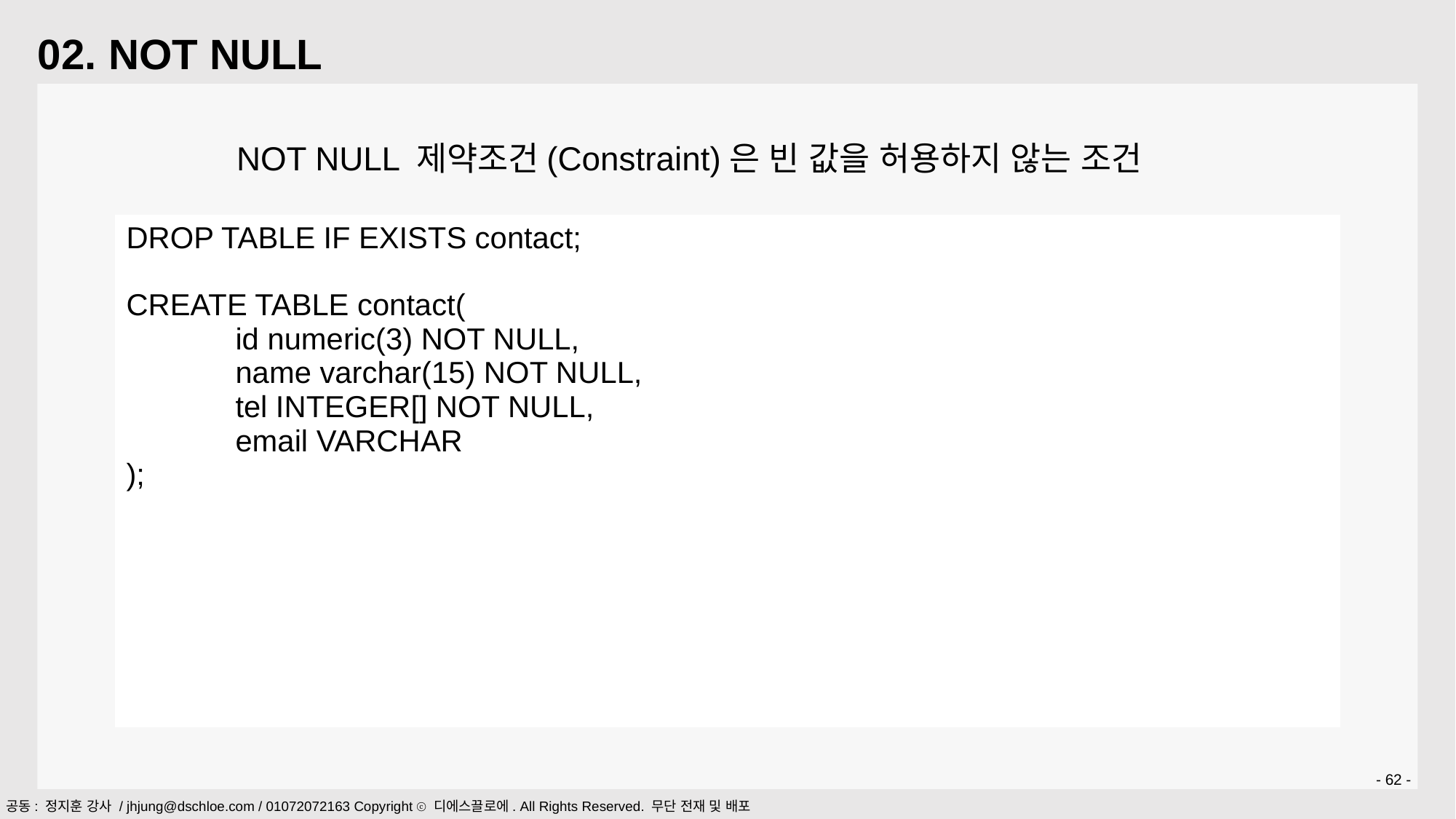

02. NOT NULL
NOT NULL 제약조건(Constraint)은 빈 값을 허용하지 않는 조건
| DROP TABLE IF EXISTS contact; CREATE TABLE contact( id numeric(3) NOT NULL, name varchar(15) NOT NULL, tel INTEGER[] NOT NULL, email VARCHAR ); |
| --- |
- 62 -